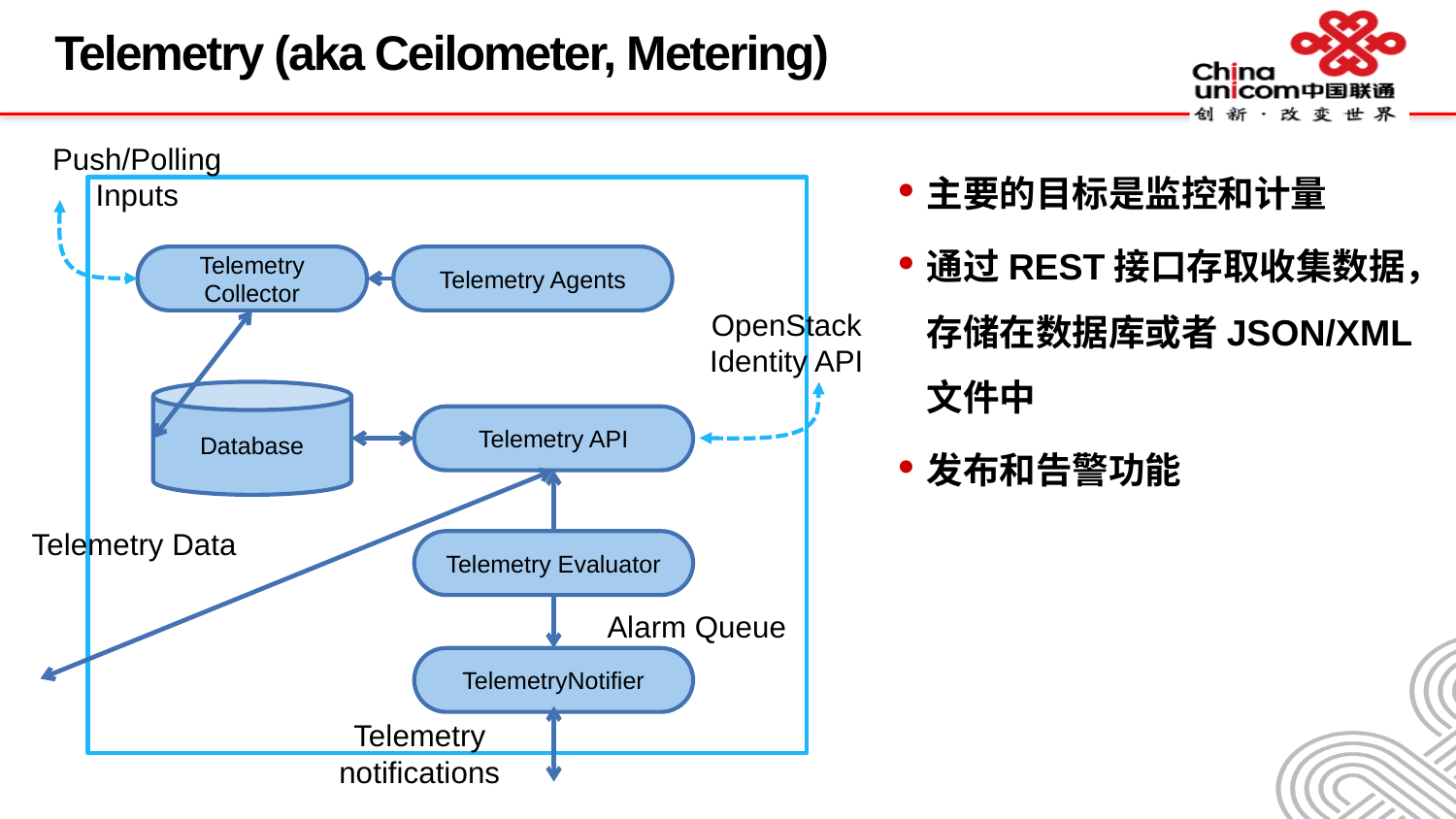

# Telemetry (aka Ceilometer, Metering)
Push/Polling Inputs

Telemetry Collector
Telemetry Agents
OpenStack
Identity API
Database

Telemetry API
Telemetry Data
Telemetry Evaluator
Alarm Queue
TelemetryNotifier
Telemetry notifications
主要的目标是监控和计量
通过REST接口存取收集数据，存储在数据库或者JSON/XML文件中
发布和告警功能